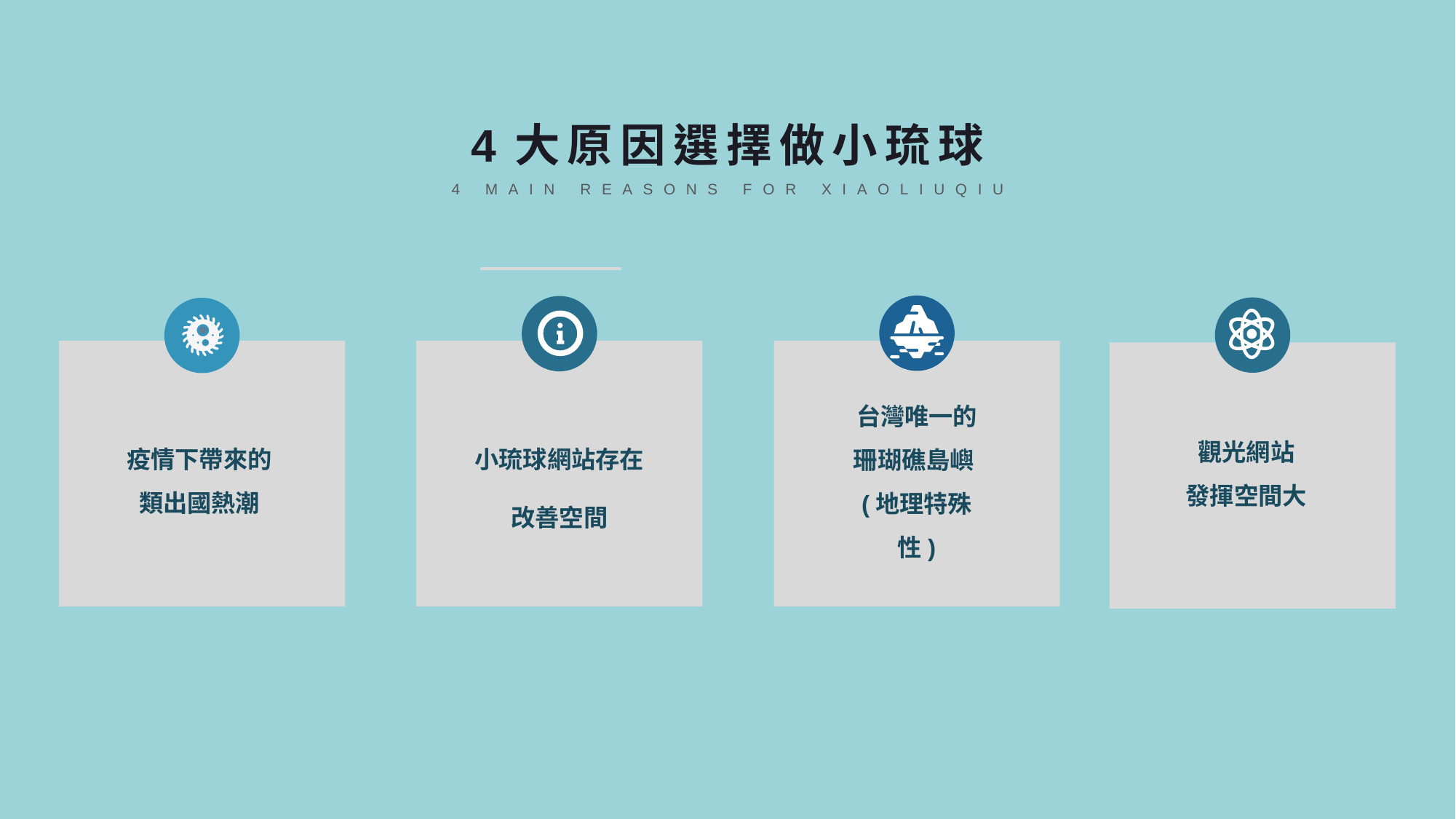

4大原因選擇做小琉球
4 MAIN REASONS FOR XIAOLIUQIU

觀光網站
發揮空間大
小琉球網站存在改善空間
疫情下帶來的類出國熱潮
台灣唯一的珊瑚礁島嶼(地理特殊性)